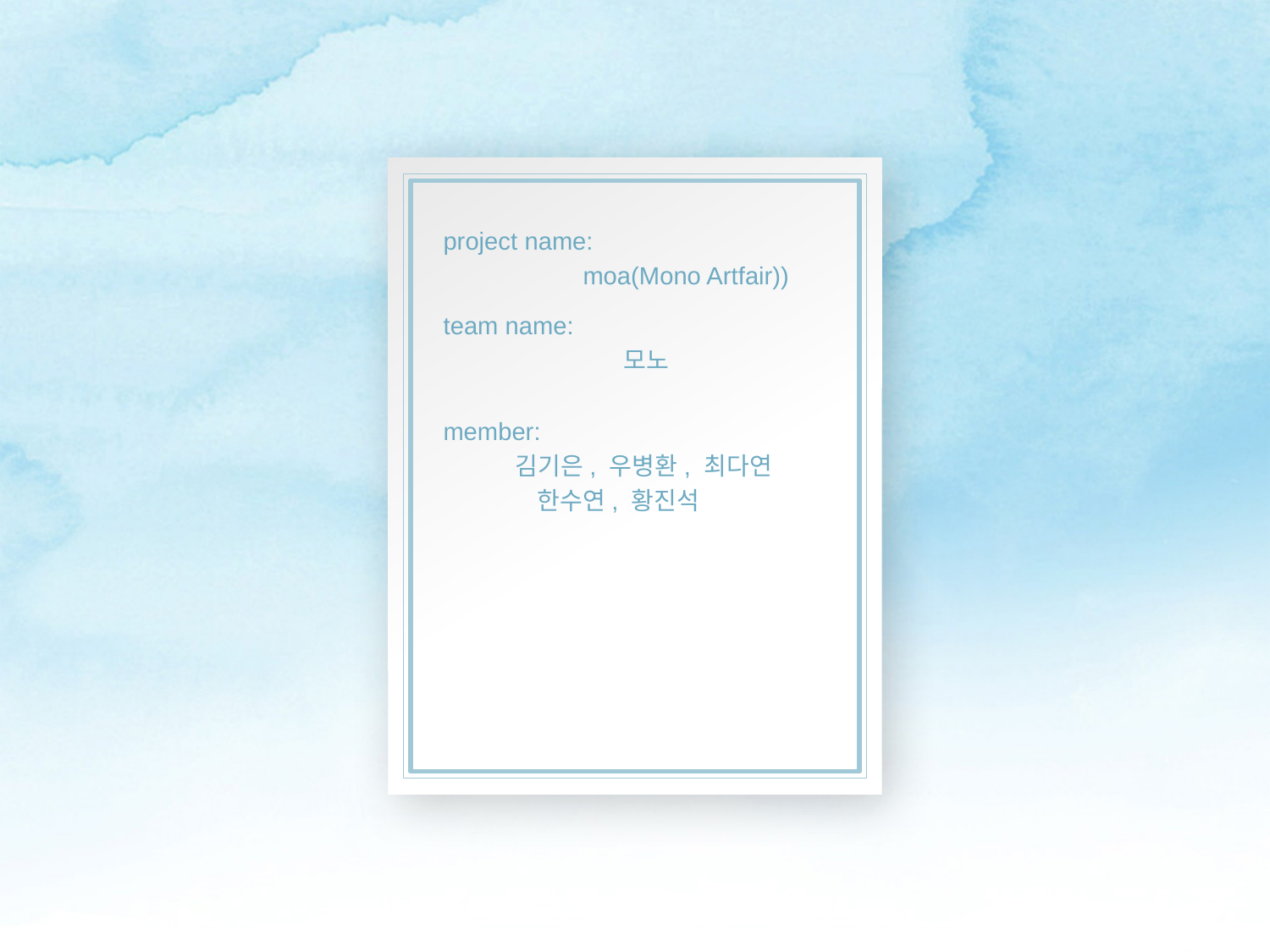

project name:
                    moa(Mono Artfair))
team name:
                         모노
member:
            김기은, 우병환, 최다연
                한수연, 황진석